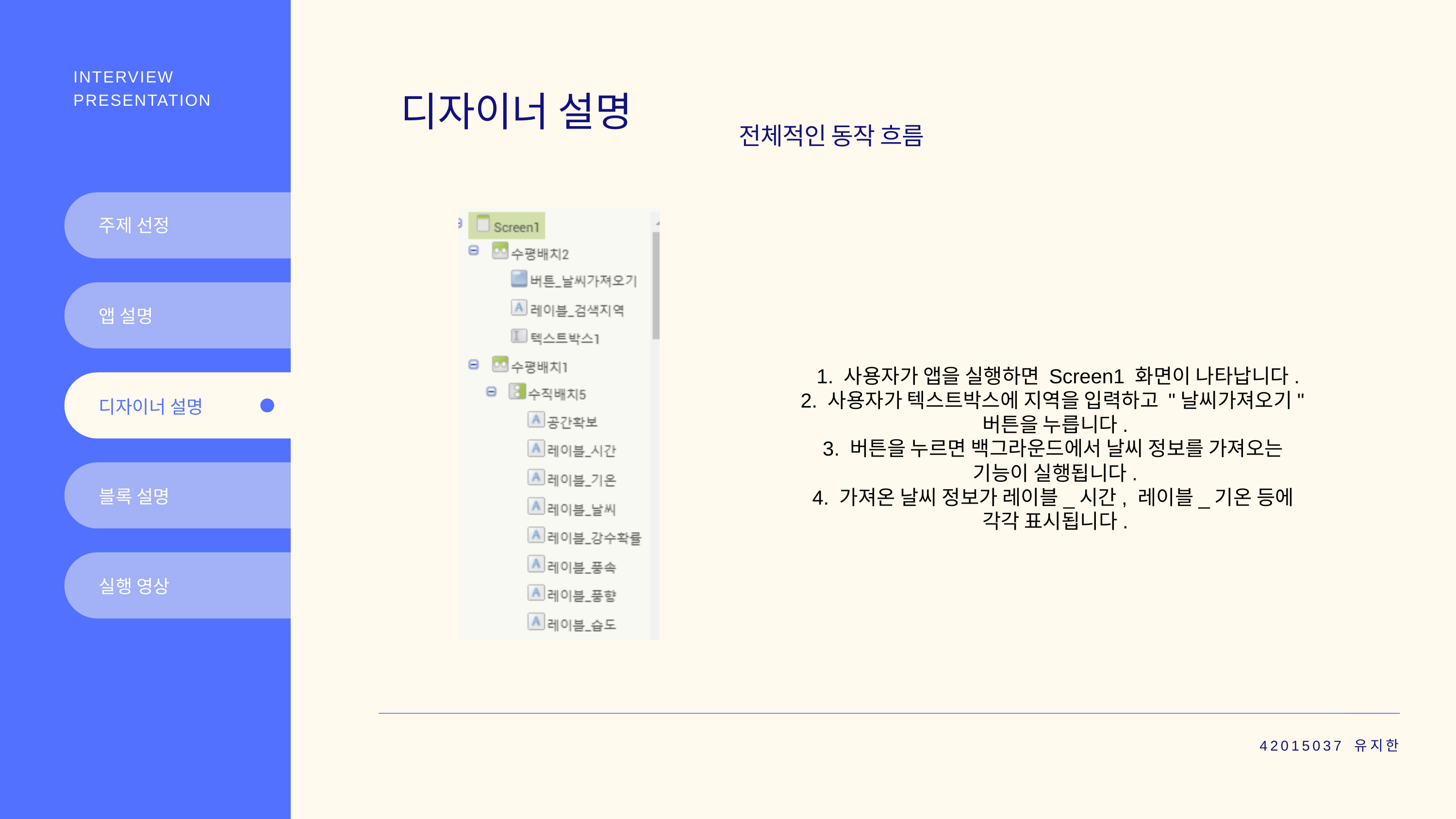

INTERVIEW PRESENTATION
디자이너 설명
전체적인 동작 흐름

주제 선정

앱 설명
 1. 사용자가 앱을 실행하면 Screen1 화면이 나타납니다.
2. 사용자가 텍스트박스에 지역을 입력하고 "날씨가져오기"
버튼을 누릅니다.
3. 버튼을 누르면 백그라운드에서 날씨 정보를 가져오는
기능이 실행됩니다.
4. 가져온 날씨 정보가 레이블_시간, 레이블_기온 등에
각각 표시됩니다.

디자이너 설명

블록 설명

실행 영상

42015037 유지한